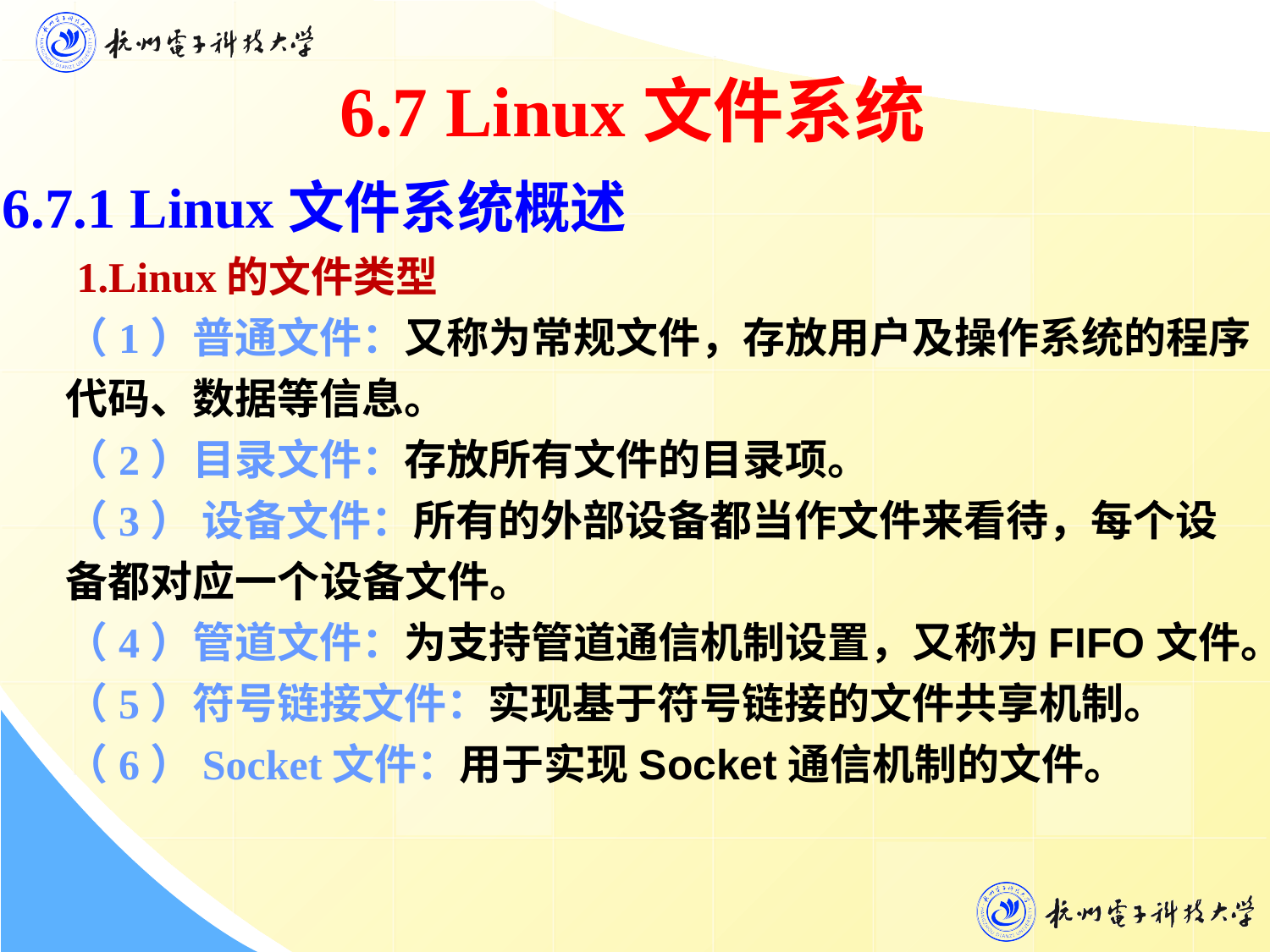

6.7 Linux文件系统
6.7.1 Linux文件系统概述
       1.Linux的文件类型
（1）普通文件：又称为常规文件，存放用户及操作系统的程序代码、数据等信息。
（2）目录文件：存放所有文件的目录项。
（3） 设备文件：所有的外部设备都当作文件来看待，每个设备都对应一个设备文件。
（4）管道文件：为支持管道通信机制设置，又称为FIFO文件。
（5）符号链接文件：实现基于符号链接的文件共享机制。
（6）Socket文件：用于实现Socket通信机制的文件。